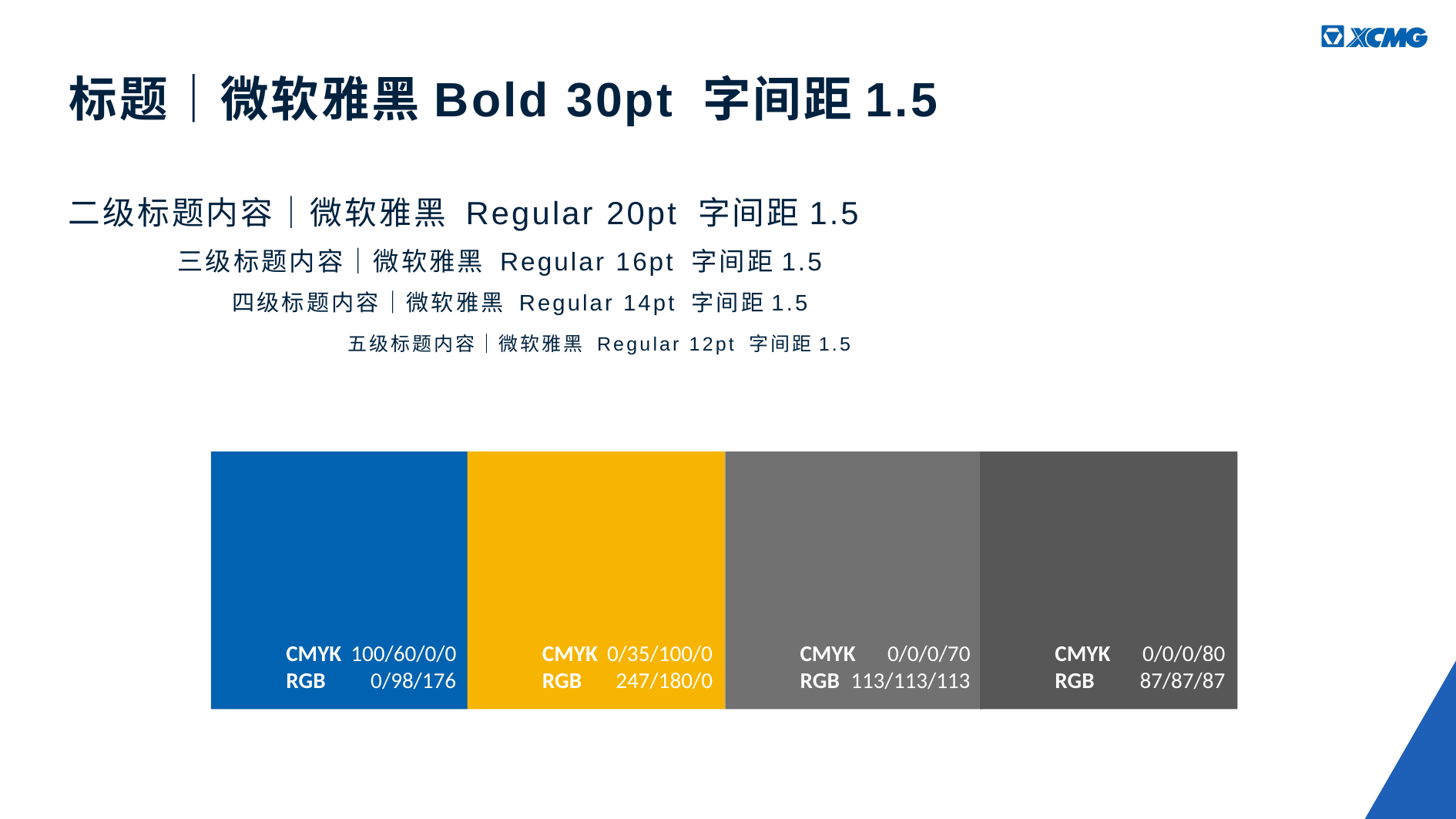

# 标题｜微软雅黑Bold 30pt 字间距1.5
二级标题内容｜微软雅黑 Regular 20pt 字间距1.5
三级标题内容｜微软雅黑 Regular 16pt 字间距1.5
四级标题内容｜微软雅黑 Regular 14pt 字间距1.5
	五级标题内容｜微软雅黑 Regular 12pt 字间距1.5

CMYK
RGB
100/60/0/0
0/98/176
CMYK
RGB
0/35/100/0
247/180/0
CMYK
RGB
0/0/0/70
113/113/113
CMYK
RGB
0/0/0/80
87/87/87
3